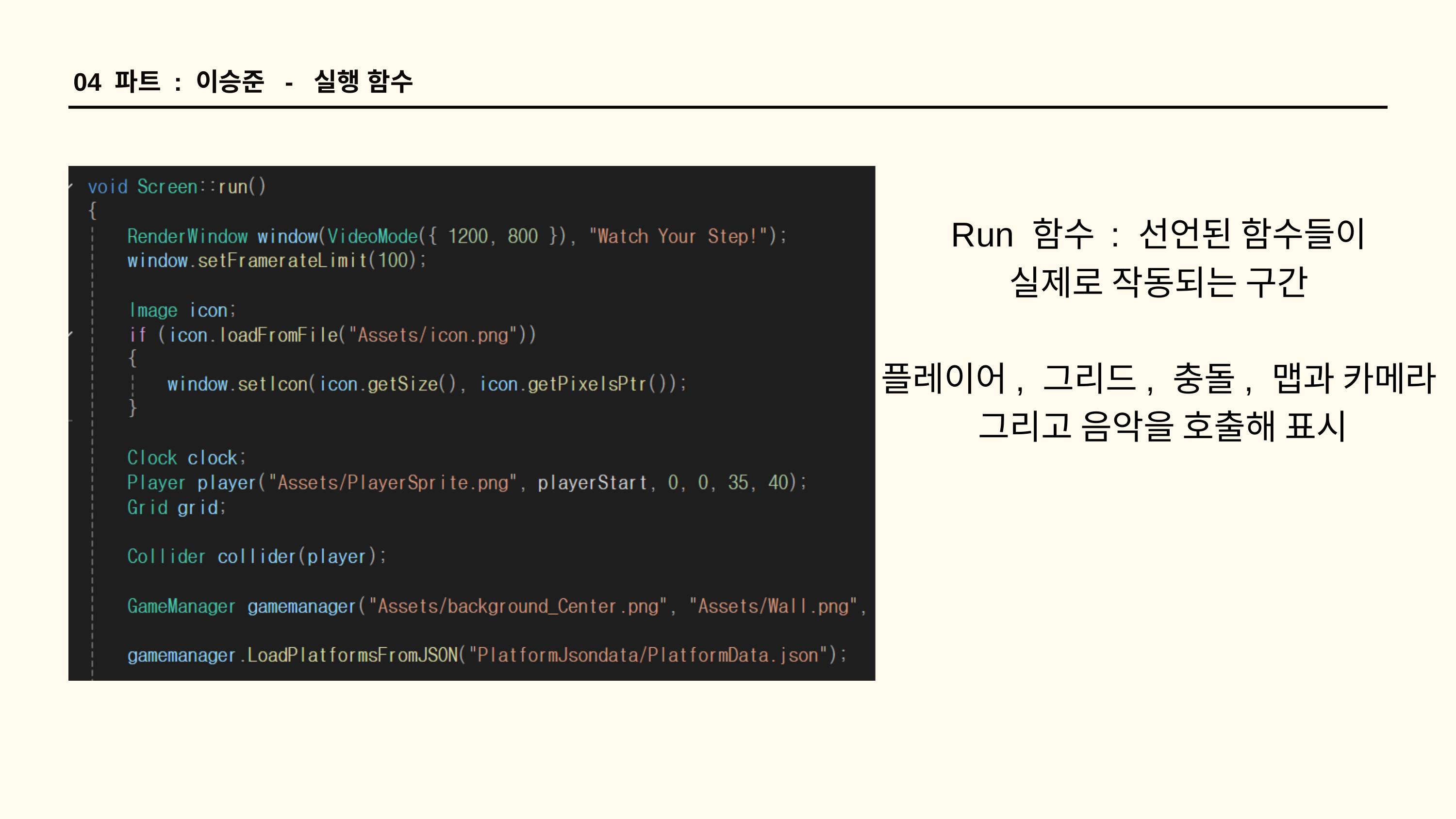

04 파트 : 이승준  -  실행 함수

Run 함수 : 선언된 함수들이
실제로 작동되는 구간

플레이어, 그리드, 충돌, 맵과 카메라
 그리고 음악을 호출해 표시